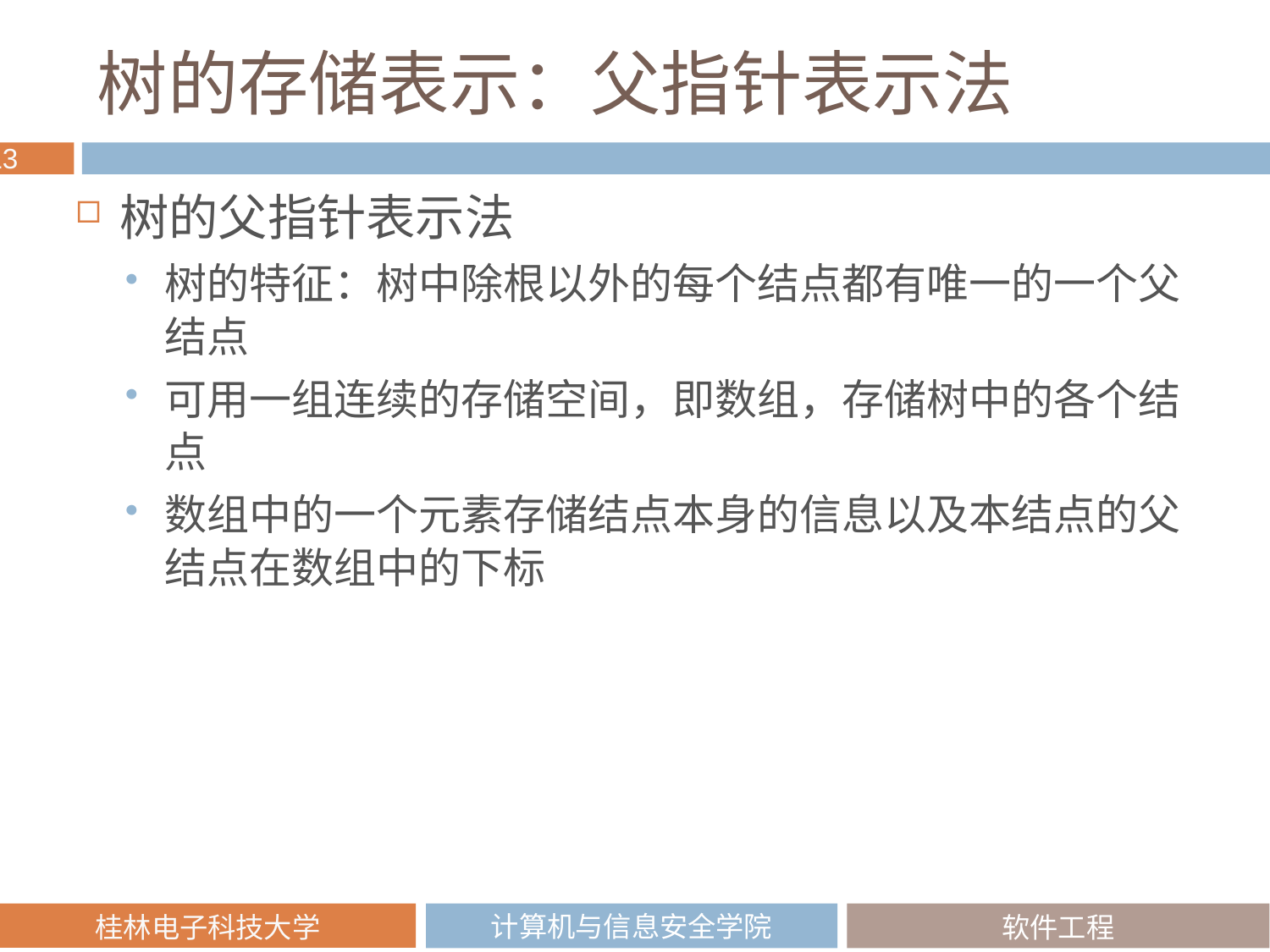

# 树的存储表示：父指针表示法
树的父指针表示法
树的特征：树中除根以外的每个结点都有唯一的一个父结点
可用一组连续的存储空间，即数组，存储树中的各个结点
数组中的一个元素存储结点本身的信息以及本结点的父结点在数组中的下标